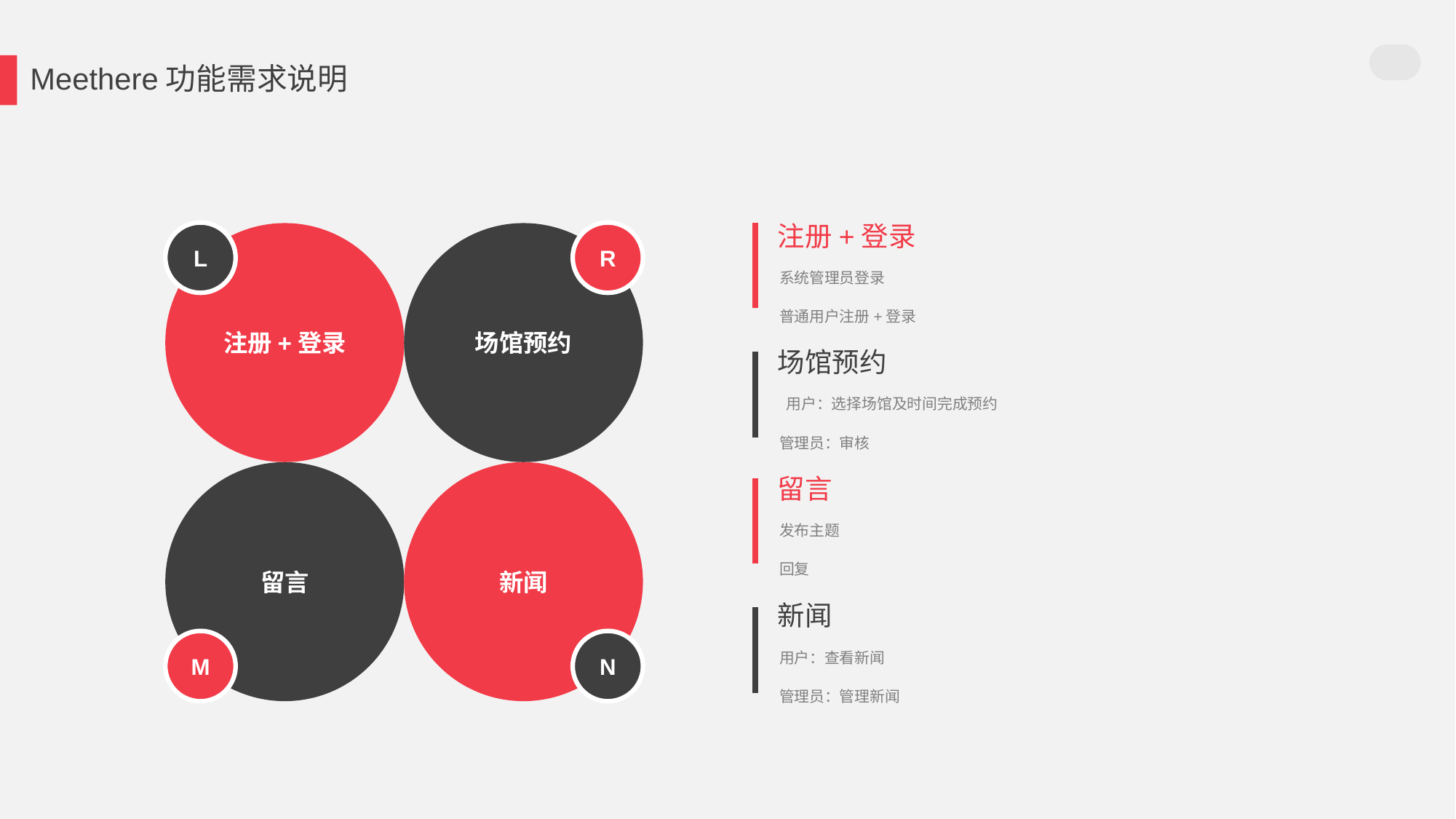

20
Meethere功能需求说明
L
R
注册+登录
注册+登录
场馆预约
系统管理员登录
普通用户注册+登录
场馆预约
 用户：选择场馆及时间完成预约
管理员：审核
留言
新闻
留言
发布主题
回复
新闻
M
N
用户：查看新闻
管理员：管理新闻